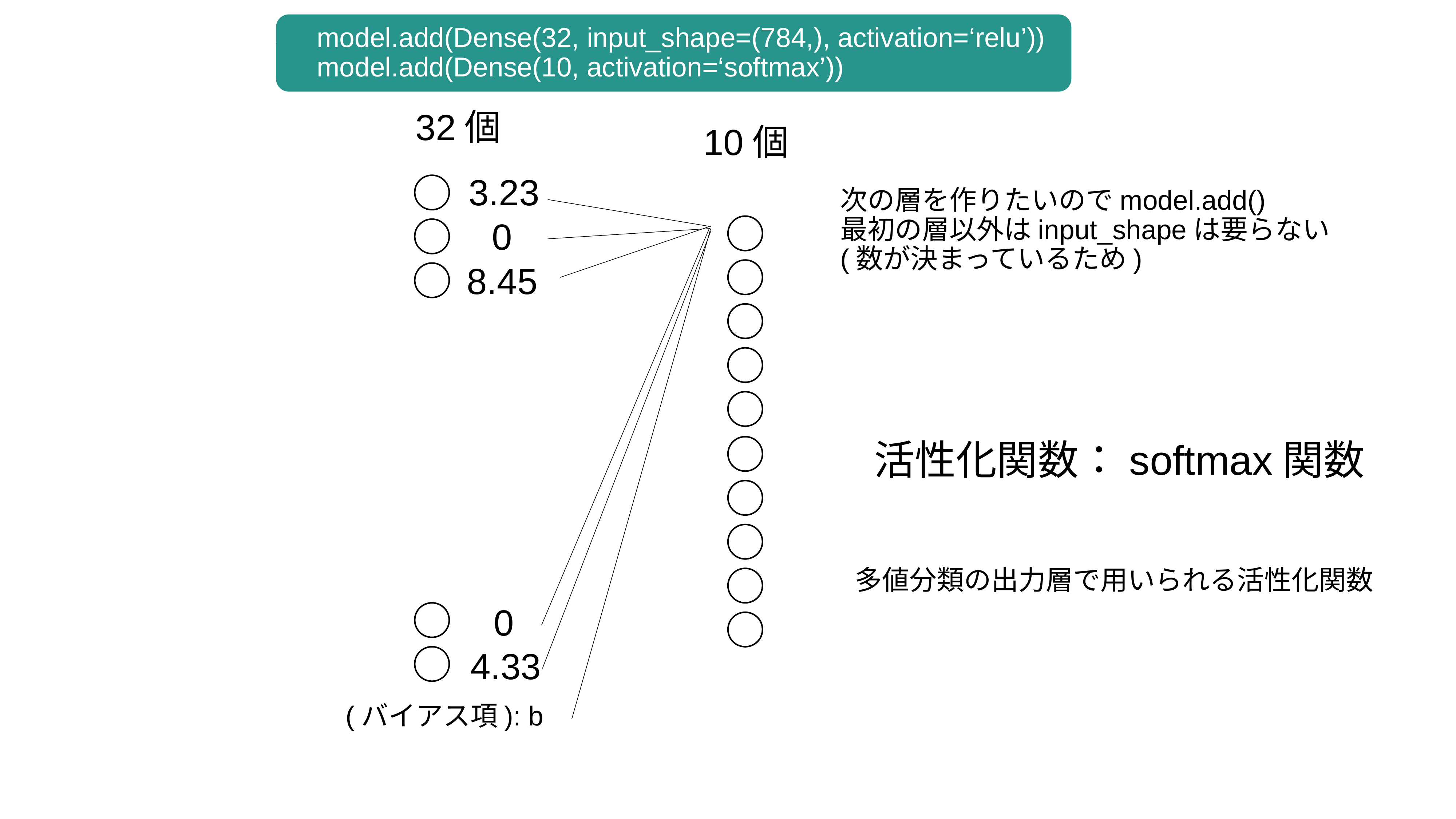

model.add(Dense(32, input_shape=(784,), activation=‘relu’))
model.add(Dense(10, activation=‘softmax’))
32個
10個
3.23

次の層を作りたいのでmodel.add()
最初の層以外はinput_shapeは要らない
(数が決まっているため)

0

8.45

活性化関数：softmax関数

多値分類の出力層で用いられる活性化関数

0

4.33

(バイアス項): b